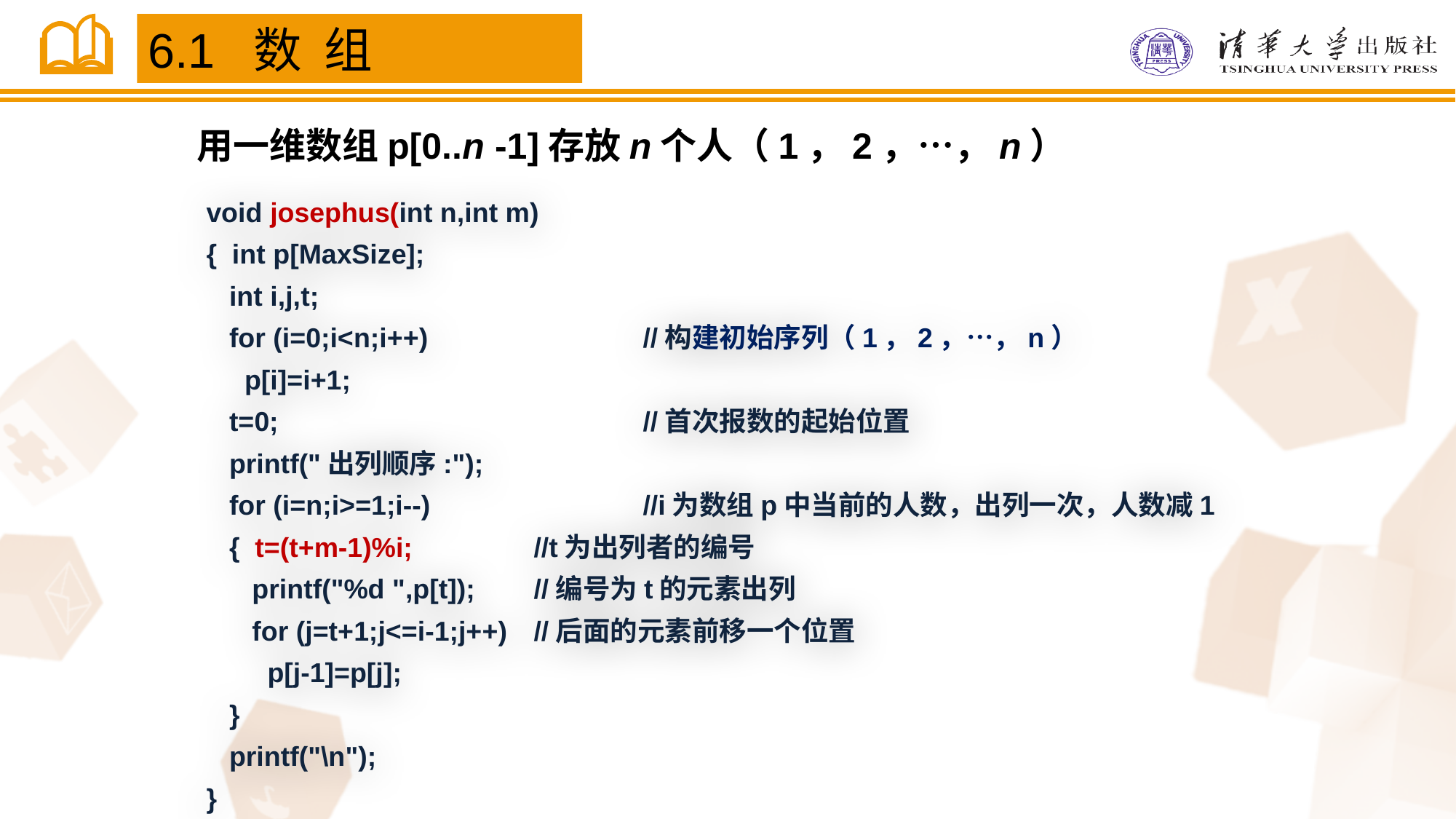

6.1  数  组
用一维数组p[0..n -1]存放n个人（1，2，…，n）
void josephus(int n,int m)
{  int p[MaxSize];
   int i,j,t;
   for (i=0;i<n;i++)		//构建初始序列（1，2，…，n）
     p[i]=i+1;
   t=0;				//首次报数的起始位置
   printf("出列顺序:");
   for (i=n;i>=1;i--)	  	//i为数组p中当前的人数，出列一次，人数减1
   {  t=(t+m-1)%i;		//t为出列者的编号
      printf("%d ",p[t]);	//编号为t的元素出列
      for (j=t+1;j<=i-1;j++)	//后面的元素前移一个位置
        p[j-1]=p[j];
   }
   printf("\n");
}